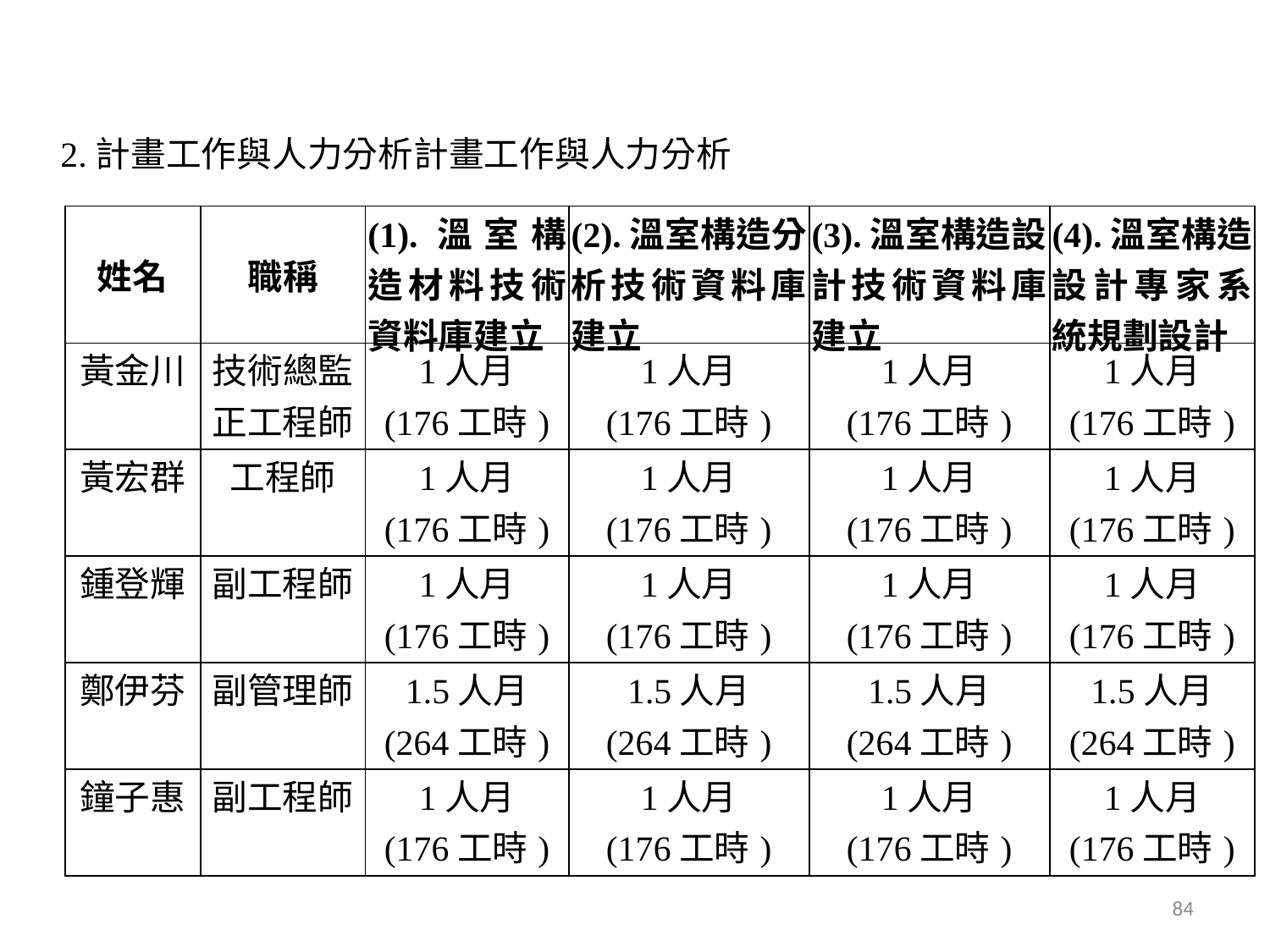

2.計畫工作與人力分析計畫工作與人力分析
| 姓名 | 職稱 | (1).溫室構造材料技術資料庫建立 | (2).溫室構造分析技術資料庫建立 | (3).溫室構造設計技術資料庫建立 | (4).溫室構造設計專家系統規劃設計 |
| --- | --- | --- | --- | --- | --- |
| 黃金川 | 技術總監 正工程師 | 1人月 (176工時) | 1人月 (176工時) | 1人月 (176工時) | 1人月 (176工時) |
| 黃宏群 | 工程師 | 1人月 (176工時) | 1人月 (176工時) | 1人月 (176工時) | 1人月 (176工時) |
| 鍾登輝 | 副工程師 | 1人月 (176工時) | 1人月 (176工時) | 1人月 (176工時) | 1人月 (176工時) |
| 鄭伊芬 | 副管理師 | 1.5人月 (264工時) | 1.5人月 (264工時) | 1.5人月 (264工時) | 1.5人月 (264工時) |
| 鐘子惠 | 副工程師 | 1人月 (176工時) | 1人月 (176工時) | 1人月 (176工時) | 1人月 (176工時) |
84